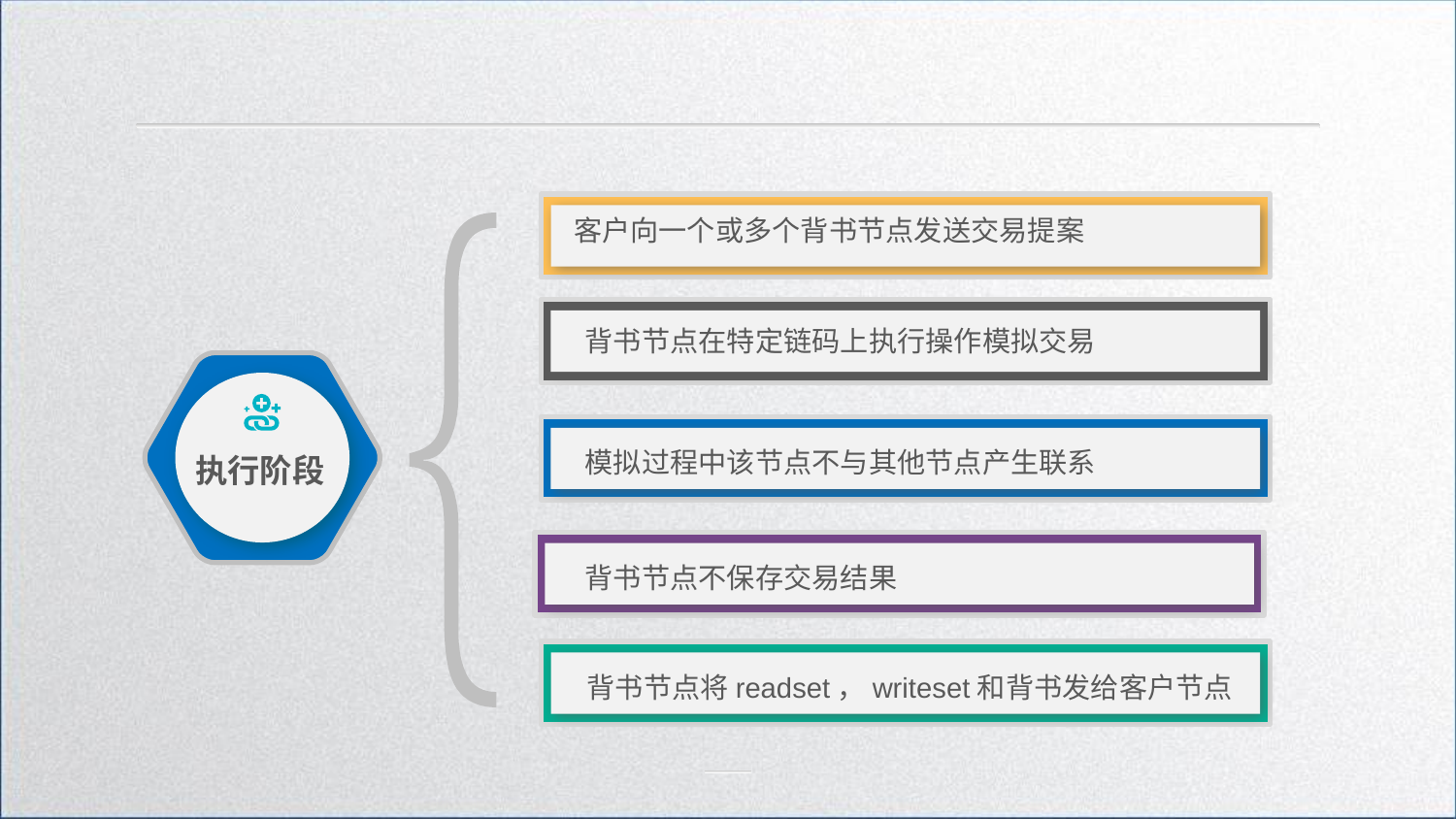

客户向一个或多个背书节点发送交易提案

背书节点在特定链码上执行操作模拟交易

模拟过程中该节点不与其他节点产生联系
执行阶段

背书节点不保存交易结果

背书节点将readset，writeset和背书发给客户节点